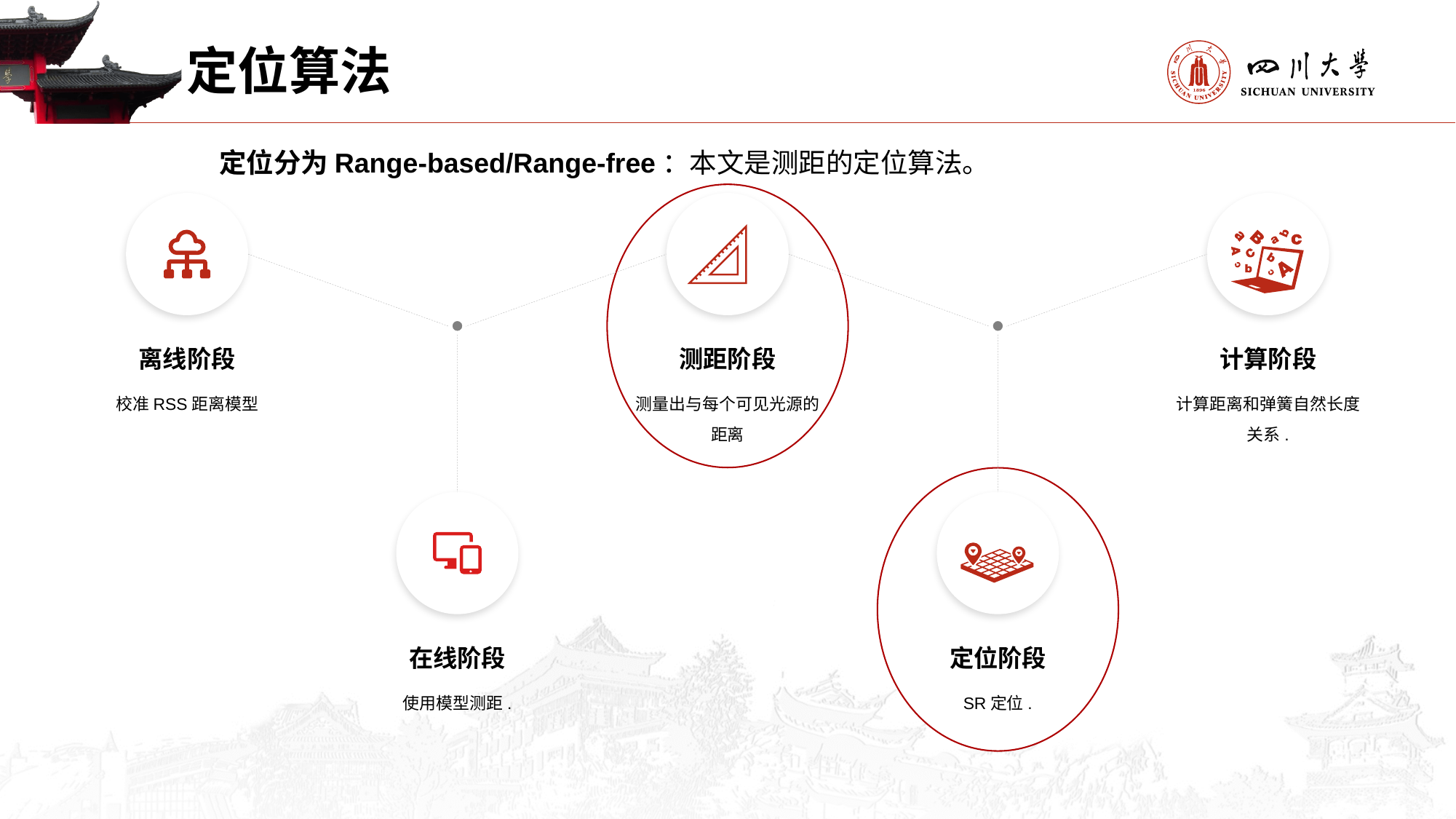

# 定位算法
定位分为Range-based/Range-free：本文是测距的定位算法。

离线阶段
校准RSS距离模型
测距阶段
测量出与每个可见光源的距离
计算阶段
计算距离和弹簧自然长度关系.

在线阶段
使用模型测距.
定位阶段
SR定位.